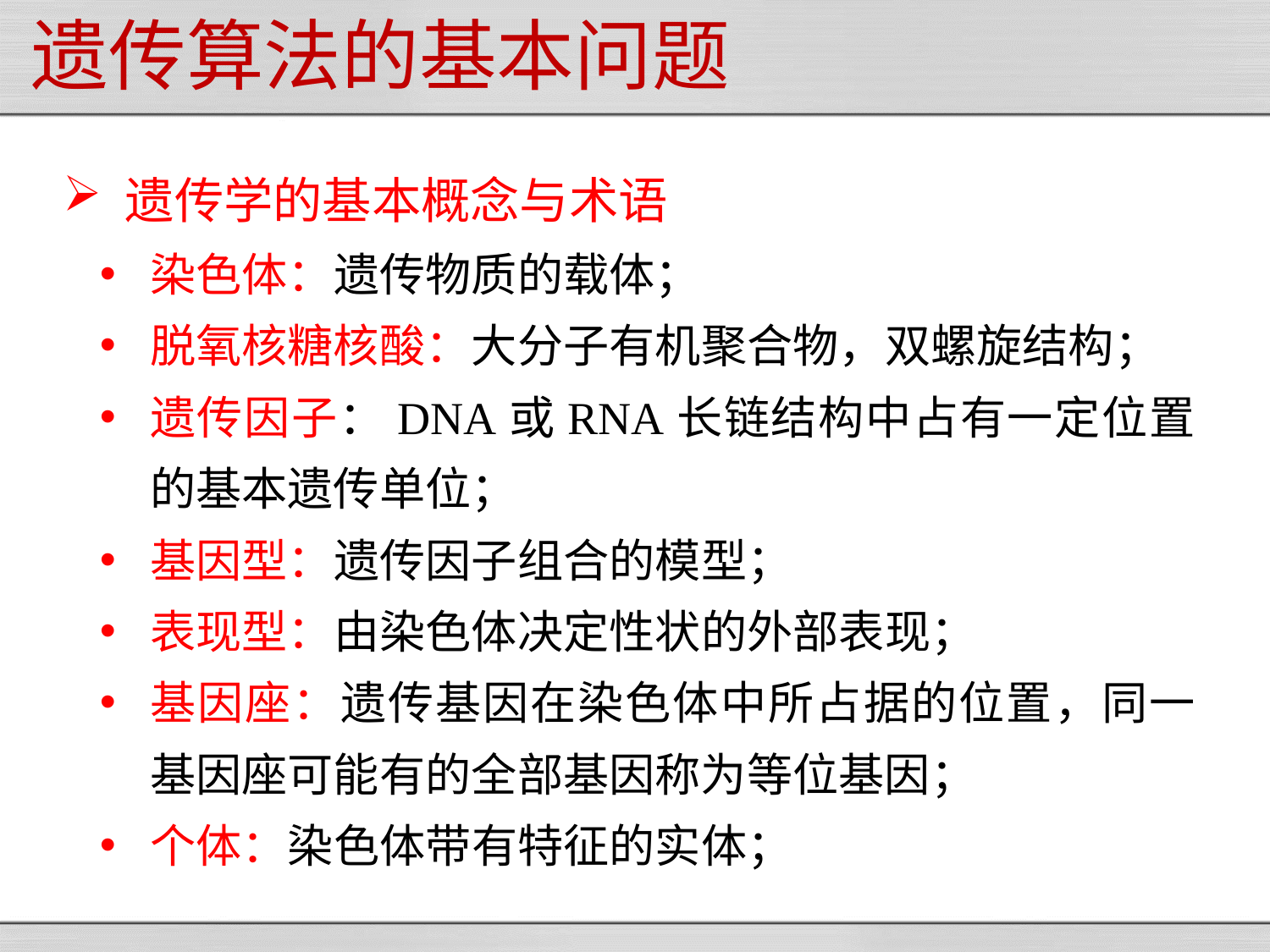

# 遗传算法的基本问题
遗传学的基本概念与术语
染色体：遗传物质的载体；
脱氧核糖核酸：大分子有机聚合物，双螺旋结构；
遗传因子：DNA或RNA长链结构中占有一定位置的基本遗传单位；
基因型：遗传因子组合的模型；
表现型：由染色体决定性状的外部表现；
基因座：遗传基因在染色体中所占据的位置，同一基因座可能有的全部基因称为等位基因；
个体：染色体带有特征的实体；